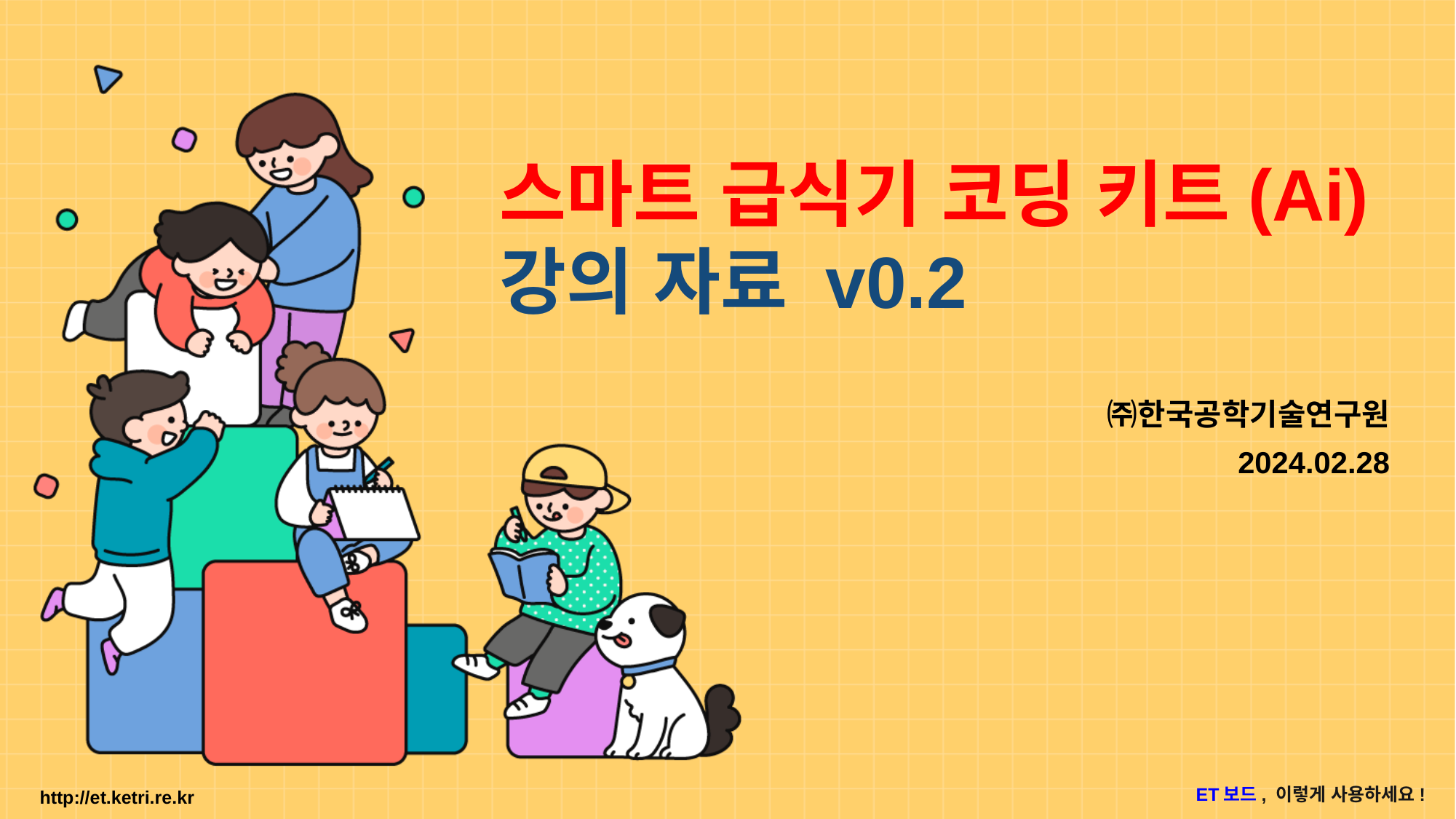

스마트 급식기 코딩 키트(Ai)
강의 자료 v0.2
㈜한국공학기술연구원
2024.02.28